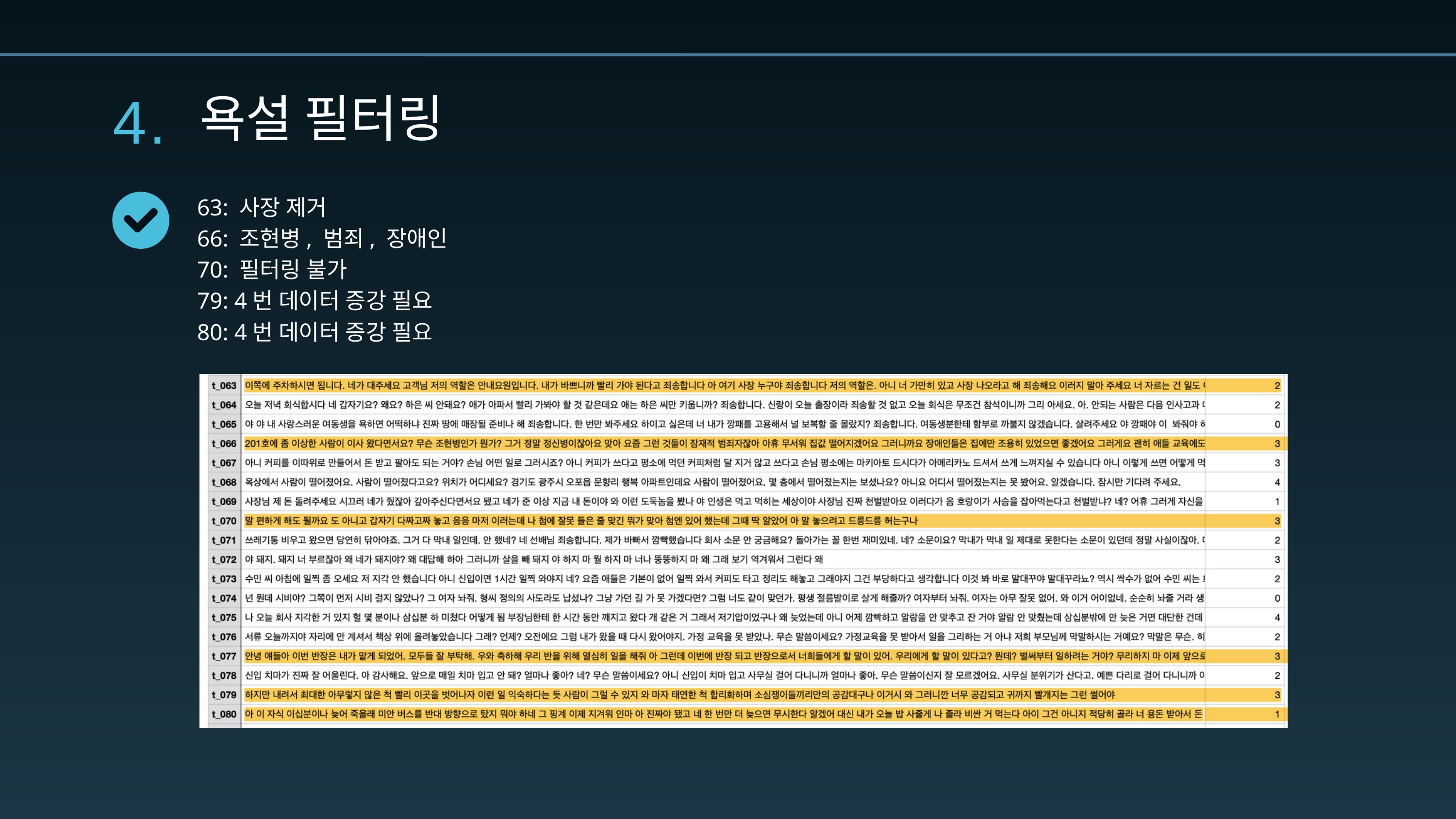

4.
욕설 필터링
63: 사장 제거
66: 조현병, 범죄, 장애인
70: 필터링 불가
79: 4번 데이터 증강 필요
80: 4번 데이터 증강 필요